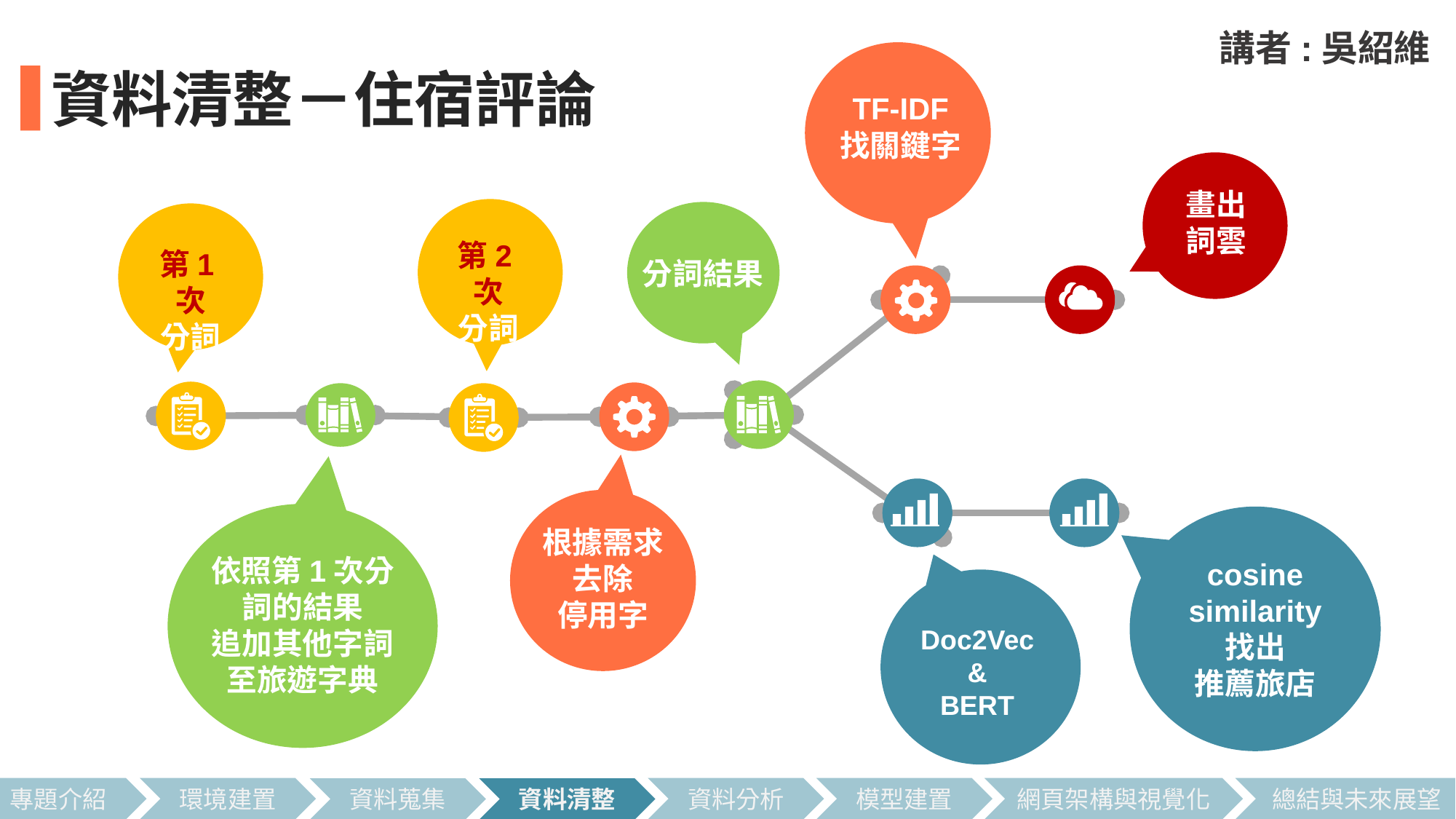

講者:吳紹維

TF-IDF
找關鍵字

資料清整－住宿評論

畫出詞雲

第2次
分詞

分詞結果

根據需求
去除
停用字

第1次
分詞

Doc2Vec
&
BERT

cosine similarity
找出
推薦旅店
依照第1次分詞的結果
追加其他字詞
至旅遊字典
總結與未來展望
專題介紹
環境建置
資料分析
模型建置
網頁架構與視覺化
資料蒐集
資料清整